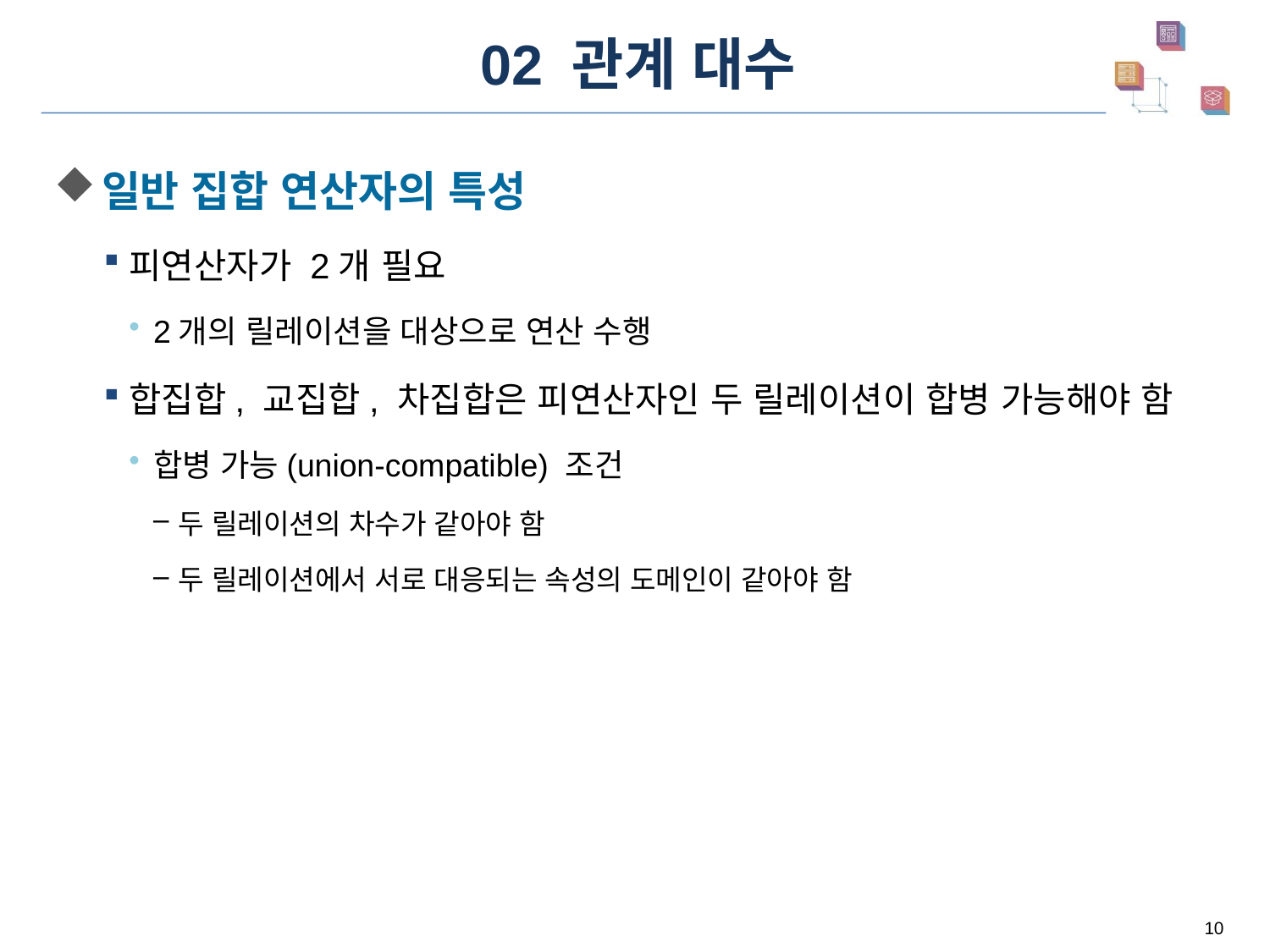

# 02 관계 대수
일반 집합 연산자의 특성
피연산자가 2개 필요
2개의 릴레이션을 대상으로 연산 수행
합집합, 교집합, 차집합은 피연산자인 두 릴레이션이 합병 가능해야 함
합병 가능(union-compatible) 조건
두 릴레이션의 차수가 같아야 함
두 릴레이션에서 서로 대응되는 속성의 도메인이 같아야 함